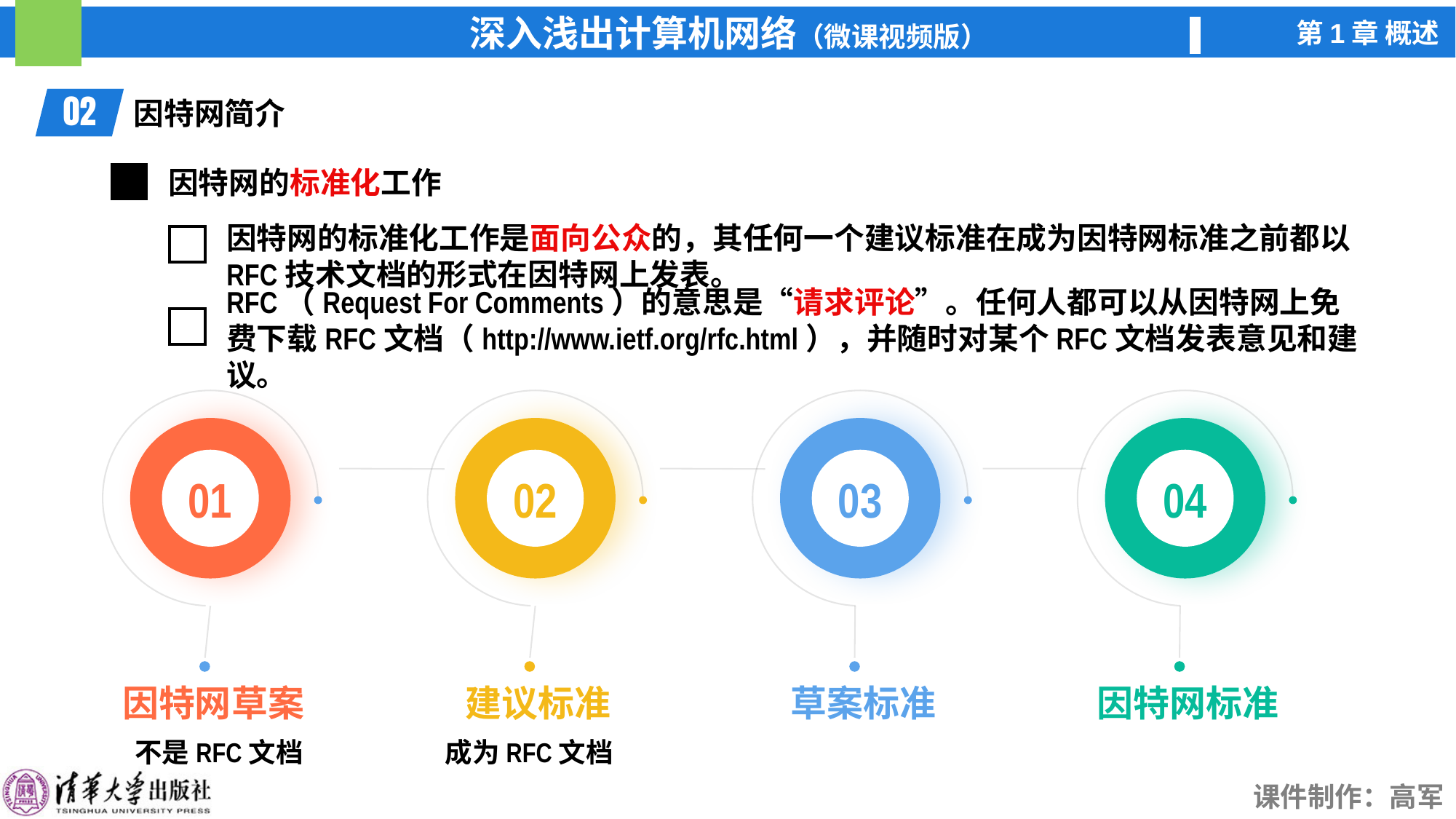

02
因特网简介
因特网的标准化工作

因特网的标准化工作是面向公众的，其任何一个建议标准在成为因特网标准之前都以RFC技术文档的形式在因特网上发表。

RFC（Request For Comments）的意思是“请求评论”。任何人都可以从因特网上免费下载RFC文档（http://www.ietf.org/rfc.html），并随时对某个RFC文档发表意见和建议。

03

草案标准

04

因特网标准

01

02

因特网草案
建议标准
不是RFC文档
成为RFC文档